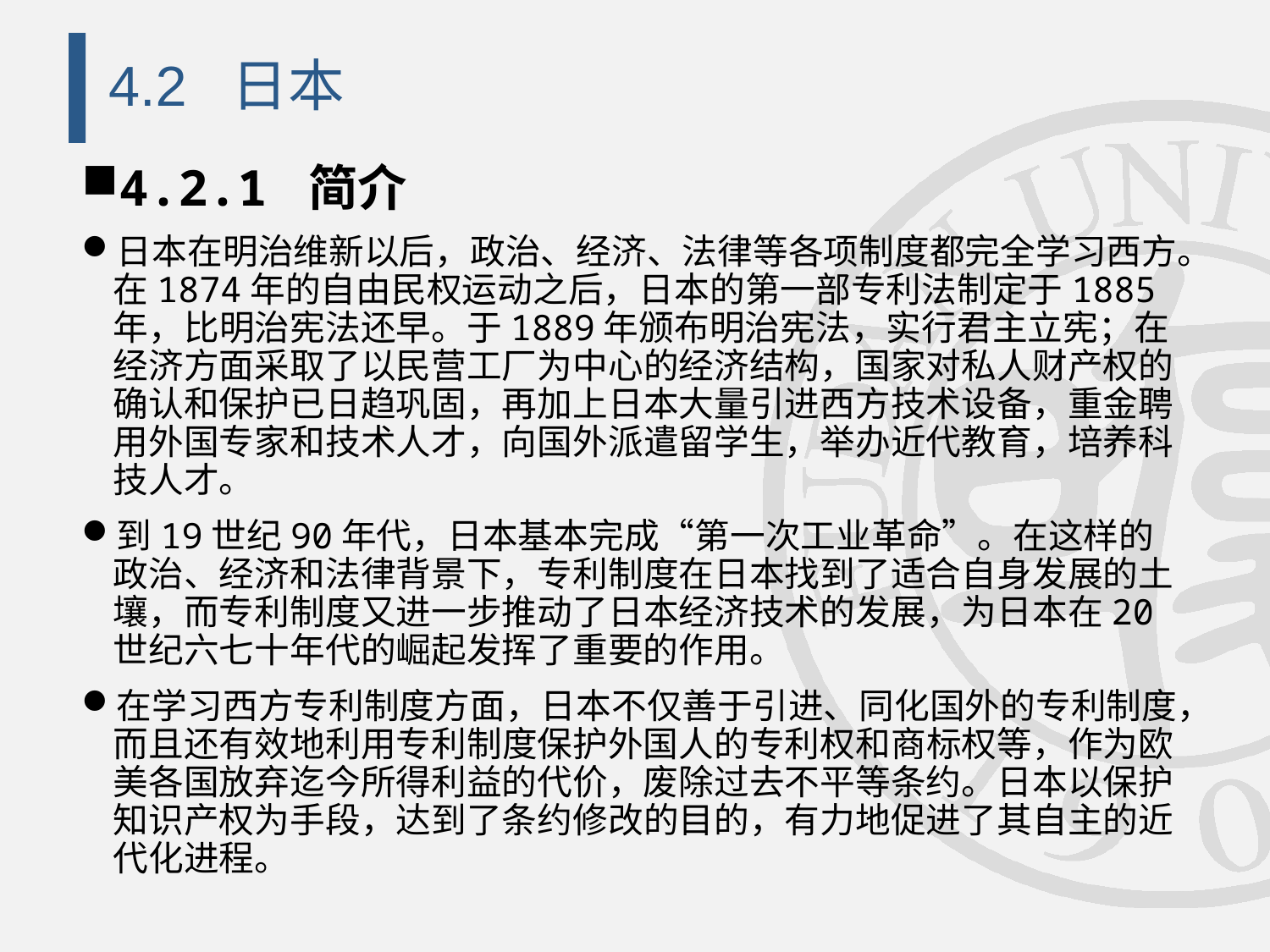

# 4.2  日本
4.2.1 简介
日本在明治维新以后，政治、经济、法律等各项制度都完全学习西方。在1874年的自由民权运动之后，日本的第一部专利法制定于1885年，比明治宪法还早。于1889年颁布明治宪法，实行君主立宪；在经济方面采取了以民营工厂为中心的经济结构，国家对私人财产权的确认和保护已日趋巩固，再加上日本大量引进西方技术设备，重金聘用外国专家和技术人才，向国外派遣留学生，举办近代教育，培养科技人才。
到19世纪90年代，日本基本完成“第一次工业革命”。在这样的政治、经济和法律背景下，专利制度在日本找到了适合自身发展的土壤，而专利制度又进一步推动了日本经济技术的发展，为日本在20世纪六七十年代的崛起发挥了重要的作用。
在学习西方专利制度方面，日本不仅善于引进、同化国外的专利制度，而且还有效地利用专利制度保护外国人的专利权和商标权等，作为欧美各国放弃迄今所得利益的代价，废除过去不平等条约。日本以保护知识产权为手段，达到了条约修改的目的，有力地促进了其自主的近代化进程。